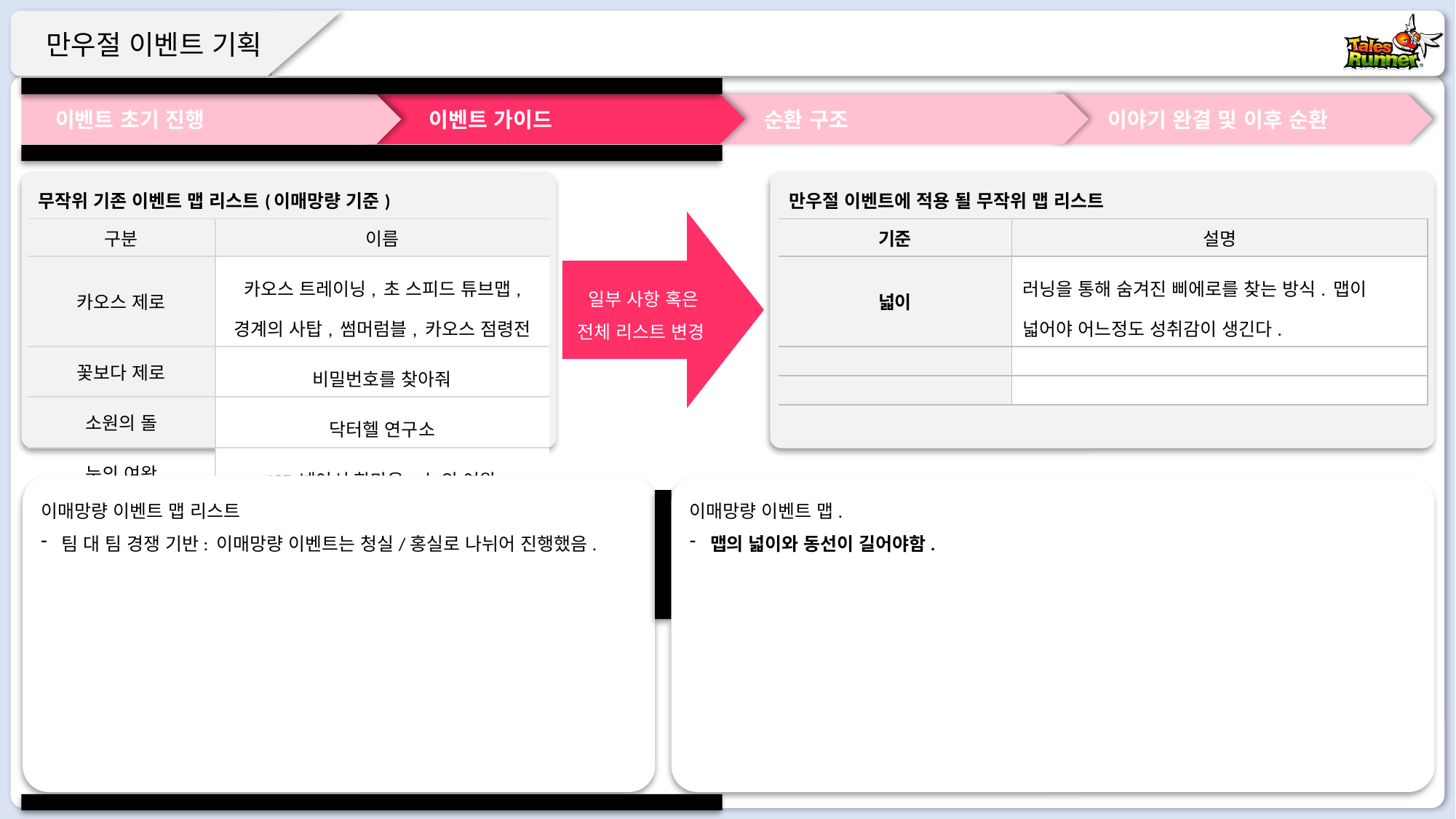

이벤트 초기 진행
        이벤트 가이드
        순환 구조
        이야기 완결 및 이후 순환

| 무작위 기존 이벤트 맵 리스트(이매망량 기준) |  |
| --- | --- |
| 구분 | 이름 |
| 카오스 제로 | 카오스 트레이닝, 초 스피드 튜브맵, 경계의 사탑, 썸머럼블, 카오스 점령전 |
| 꽃보다 제로 | 비밀번호를 찾아줘 |
| 소원의 돌 | 닥터헬 연구소 |
| 눈의 여왕 | ICE 넷이서 한마음 – 눈의 여왕 |
| 만우절 이벤트에 적용 될 무작위 맵 리스트 |  |
| --- | --- |
| 기준 | 설명 |
| 넓이 | 러닝을 통해 숨겨진 삐에로를 찾는 방식. 맵이 넓어야 어느정도 성취감이 생긴다. |
|  |  |
|  |  |
일부 사항 혹은 전체 리스트 변경
이매망량 이벤트 맵 리스트
팀 대 팀 경쟁 기반: 이매망량 이벤트는 청실/홍실로 나뉘어 진행했음.
이매망량 이벤트 맵.
맵의 넓이와 동선이 길어야함.